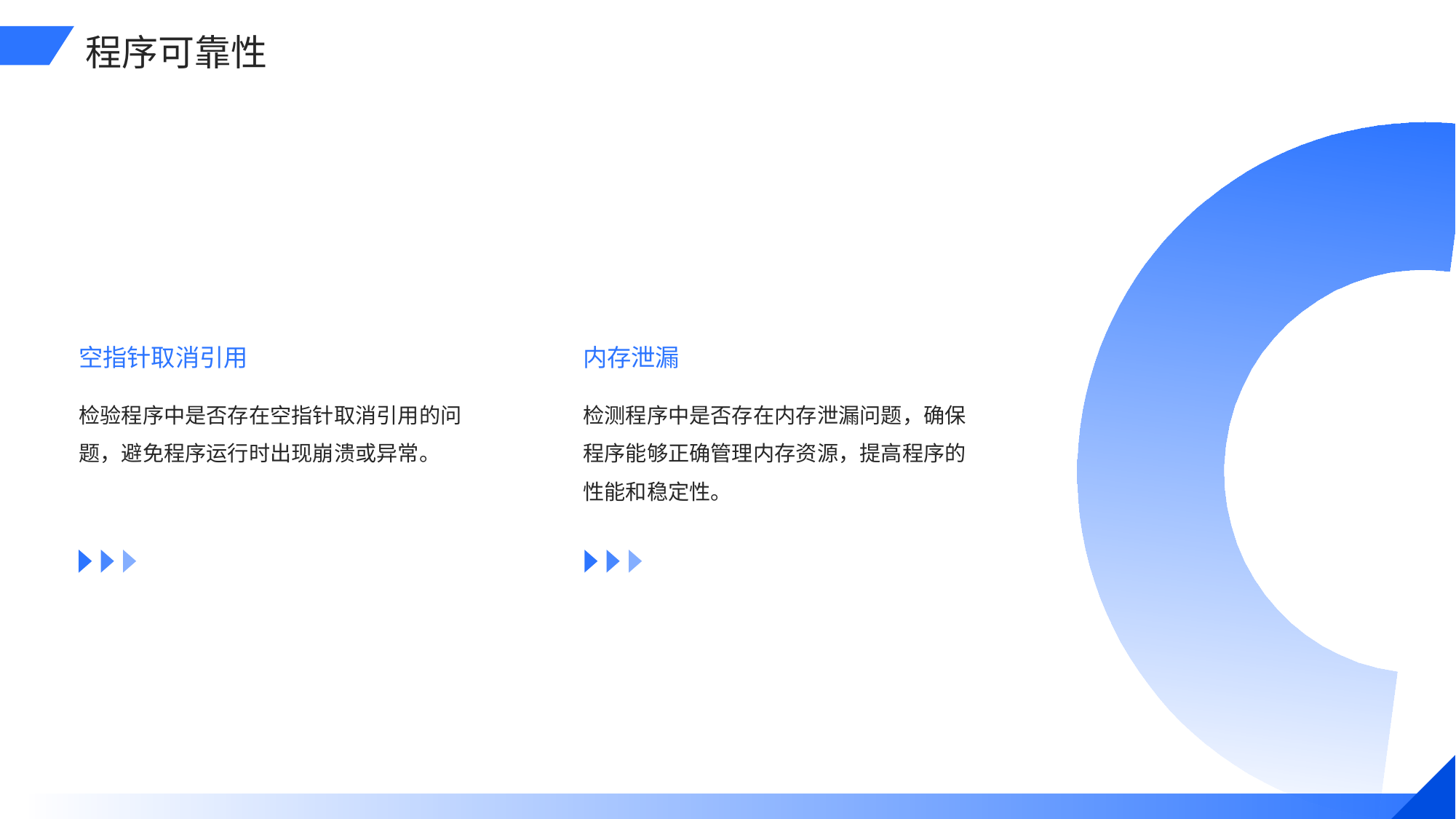

程序可靠性

空指针取消引用
内存泄漏
检验程序中是否存在空指针取消引用的问题，避免程序运行时出现崩溃或异常。
检测程序中是否存在内存泄漏问题，确保程序能够正确管理内存资源，提高程序的性能和稳定性。